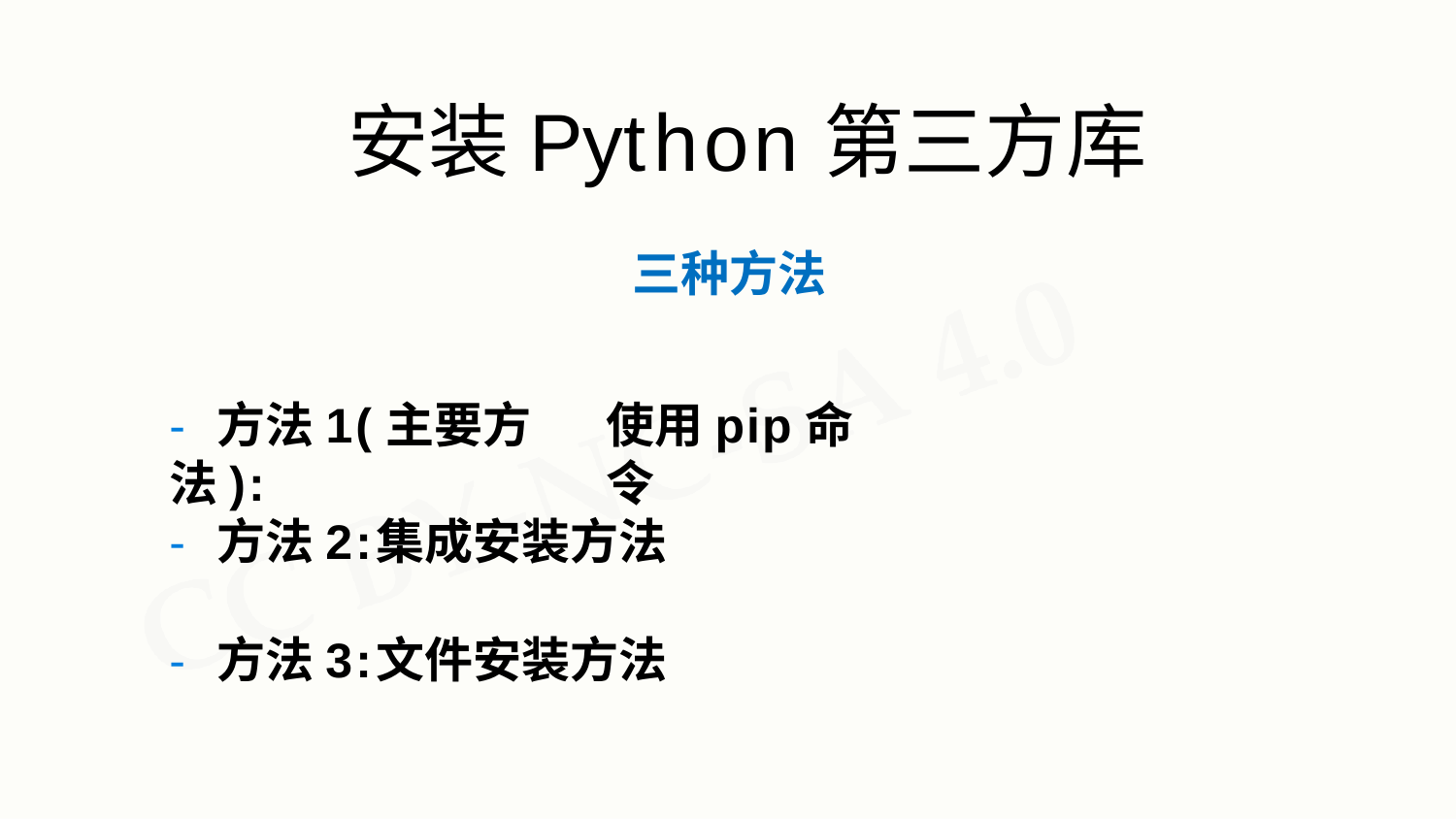

# 安装Python第三方库
三种方法

- 方法1(主要方法):
使用pip命令

- 方法2:	集成安装方法

- 方法3:	文件安装方法